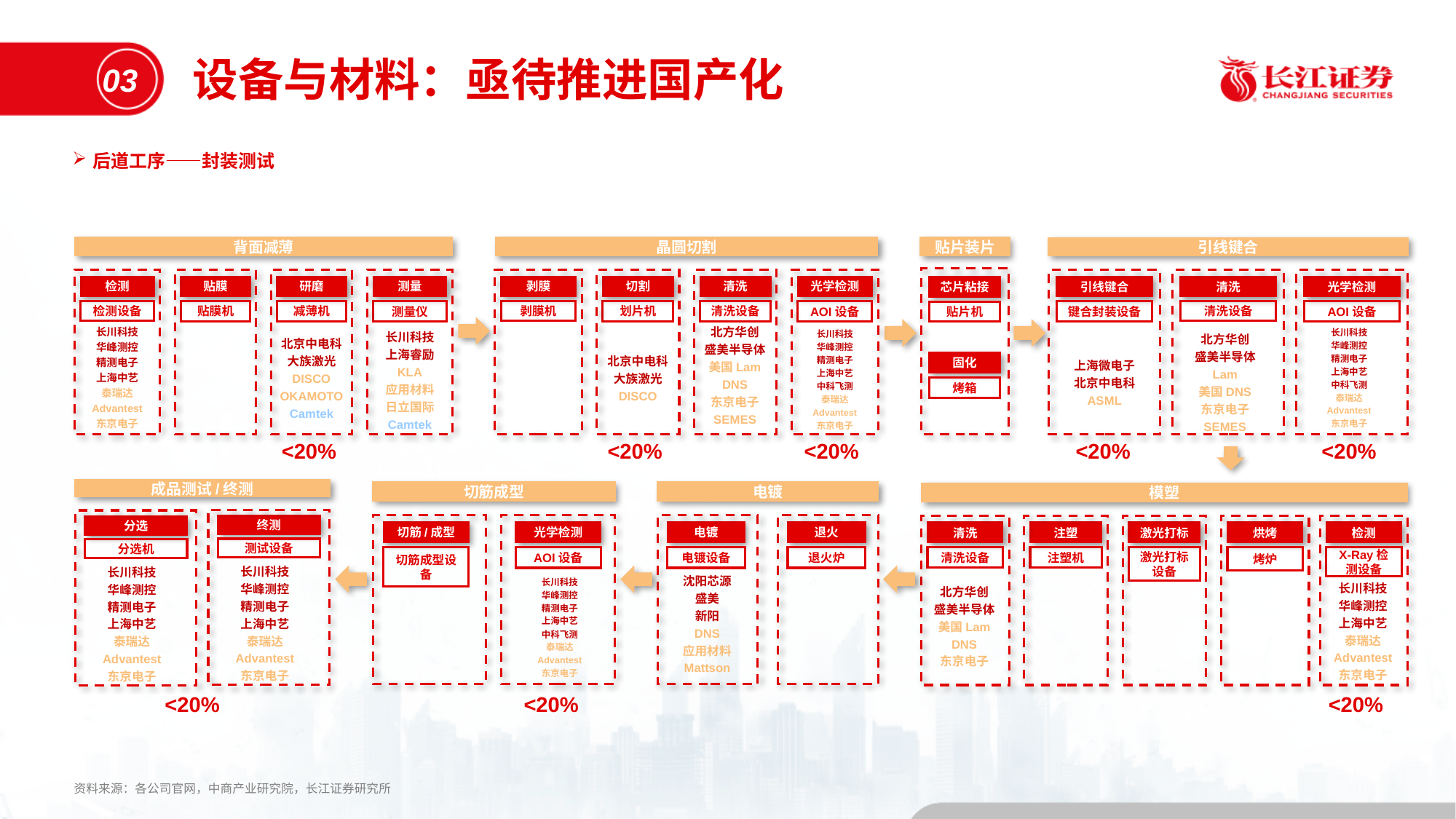

设备与材料：亟待推进国产化
03
后道工序——封装测试
贴片装片
芯片粘接
贴片机
固化
烤箱

背面减薄

检测
检测设备
长川科技
华峰测控
精测电子
上海中艺
泰瑞达
Advantest
东京电子

贴膜
贴膜机

研磨
减薄机
北京中电科
大族激光
DISCO
OKAMOTO
Camtek

测量
测量仪
长川科技
上海睿励
KLA
应用材料
日立国际
Camtek
晶圆切割

剥膜
剥膜机

清洗
清洗设备
北京中电科
大族激光
DISCO

切割
划片机

光学检测
AOI设备
长川科技
华峰测控
精测电子
上海中艺
中科飞测
泰瑞达
Advantest
东京电子
北方华创
盛美半导体
美国Lam
DNS
东京电子
SEMES
引线键合

引线键合
键合封装设备
上海微电子
北京中电科
ASML

光学检测
AOI设备
北方华创
盛美半导体
Lam
美国DNS
东京电子
SEMES

清洗
清洗设备

长川科技
华峰测控
精测电子
上海中艺
中科飞测
泰瑞达
Advantest
东京电子

<20%
<20%
<20%
<20%
<20%

成品测试/终测

终测
测试设备
长川科技
华峰测控
精测电子
上海中艺
泰瑞达
Advantest
东京电子

分选
分选机
长川科技
华峰测控
精测电子
上海中艺
泰瑞达
Advantest
东京电子
电镀

电镀
电镀设备

退火
退火炉
沈阳芯源
盛美
新阳
DNS
应用材料
Mattson
切筋成型

切筋/成型
切筋成型设备

光学检测
AOI设备
长川科技
华峰测控
精测电子
上海中艺
中科飞测
泰瑞达
Advantest
东京电子
模塑

烘烤
烤炉
北方华创
盛美半导体
美国Lam
DNS
东京电子
长川科技
华峰测控
上海中艺
泰瑞达
Advantest
东京电子

清洗
检测
清洗设备
X-Ray检测设备

注塑
注塑机

激光打标
激光打标设备

<20%
<20%
<20%
资料来源：各公司官网，中商产业研究院，长江证券研究所